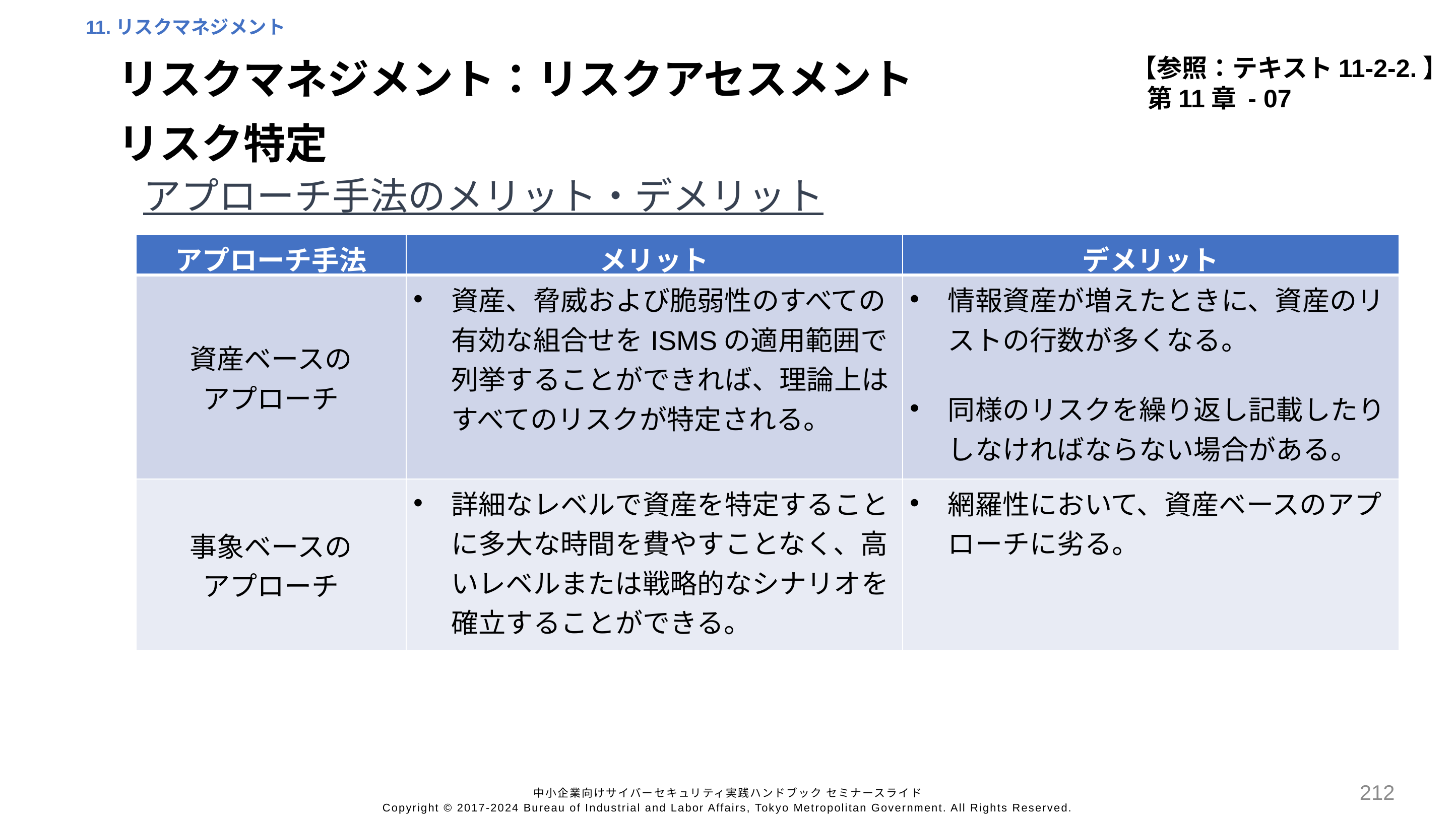

11.リスクマネジメント
【参照：テキスト11-2-2.】
第11章 - 07
リスクマネジメント：リスクアセスメント
リスク特定
アプローチ手法のメリット・デメリット
| アプローチ手法 | メリット | デメリット |
| --- | --- | --- |
| 資産ベースの アプローチ | 資産、脅威および脆弱性のすべての有効な組合せをISMSの適用範囲で列挙することができれば、理論上はすべてのリスクが特定される。 | 情報資産が増えたときに、資産のリストの行数が多くなる。 同様のリスクを繰り返し記載したりしなければならない場合がある。 |
| 事象ベースの アプローチ | 詳細なレベルで資産を特定することに多大な時間を費やすことなく、高いレベルまたは戦略的なシナリオを確立することができる。 | 網羅性において、資産ベースのアプローチに劣る。 |
212